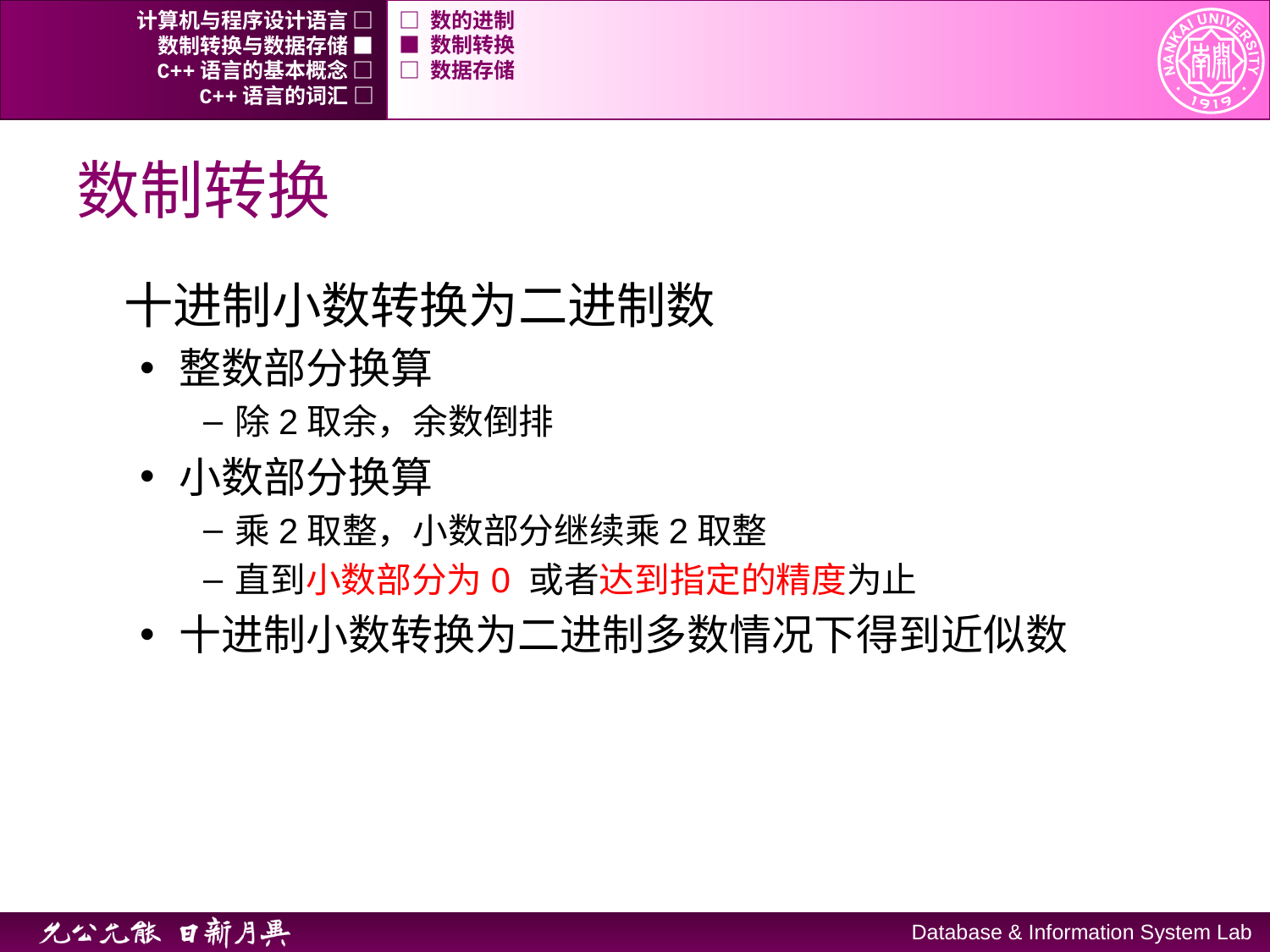

计算机与程序设计语言 □
□ 数的进制
数制转换与数据存储 ■
■ 数制转换
C++语言的基本概念 □
□ 数据存储
C++语言的词汇 □
# 数制转换
十进制小数转换为二进制数
整数部分换算
除2取余，余数倒排
小数部分换算
乘2取整，小数部分继续乘2取整
直到小数部分为0 或者达到指定的精度为止
十进制小数转换为二进制多数情况下得到近似数